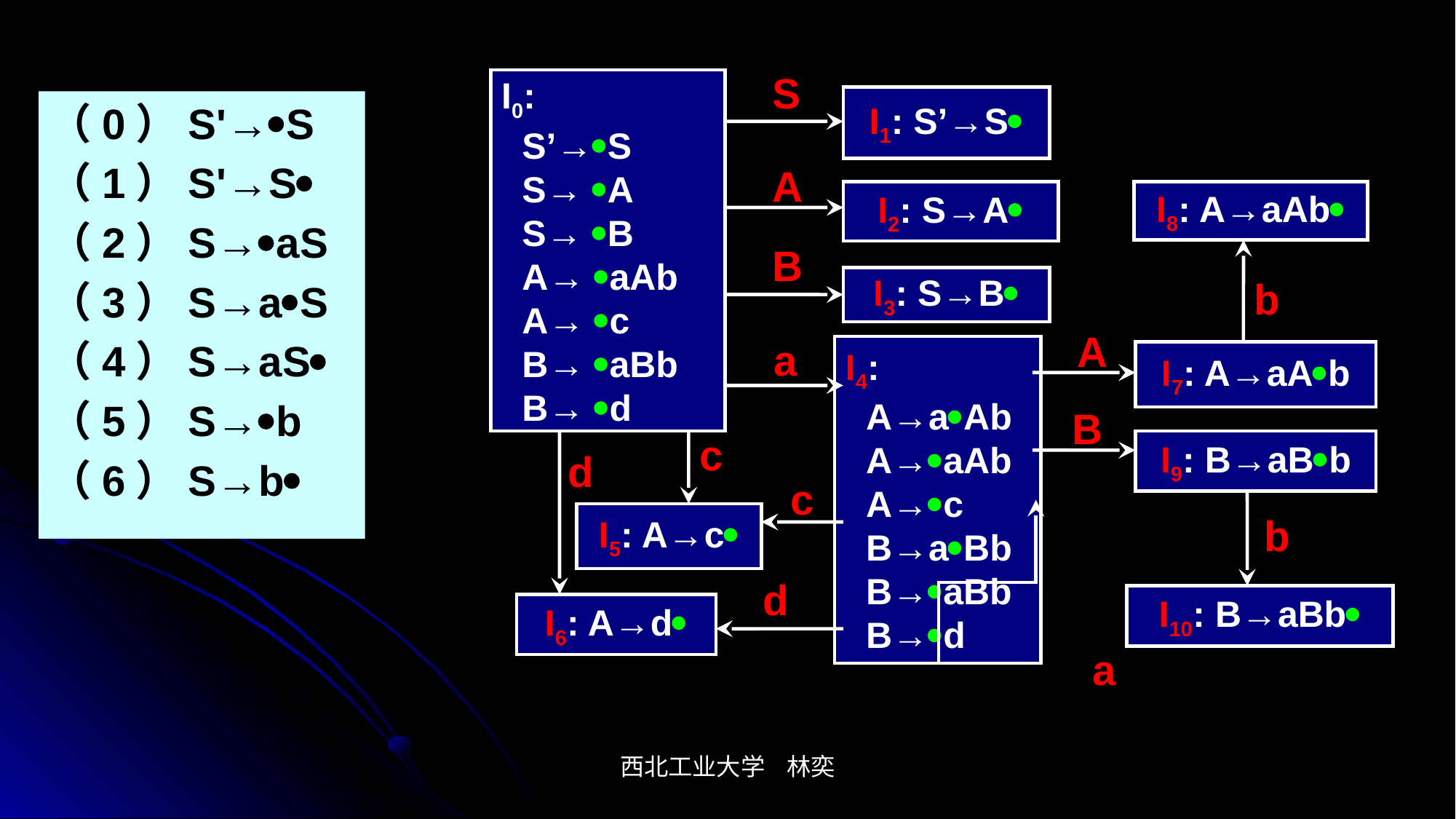

S
I0:
  S’→•S
  S→ •A
  S→ •B
  A→ •aAb
  A→ •c
  B→ •aBb
  B→ •d
I1: S’→S•
（0）S'→•S
（1）S'→S•
（2）S→•aS
（3）S→a•S
（4）S→aS•
（5）S→•b
（6）S→b•

A
I2: S→A•
I8: A→aAb•

B

b
I3: S→B•

A
a
I4:
  A→a•Ab
  A→•aAb
  A→•c
  B→a•Bb
  B→•aBb
  B→•d
I7: A→aA•b

B
c

I9: B→aB•b
d

c

I5: A→c•
b

d
I10: B→aBb•
I6: A→d•

a
西北工业大学    林奕
121